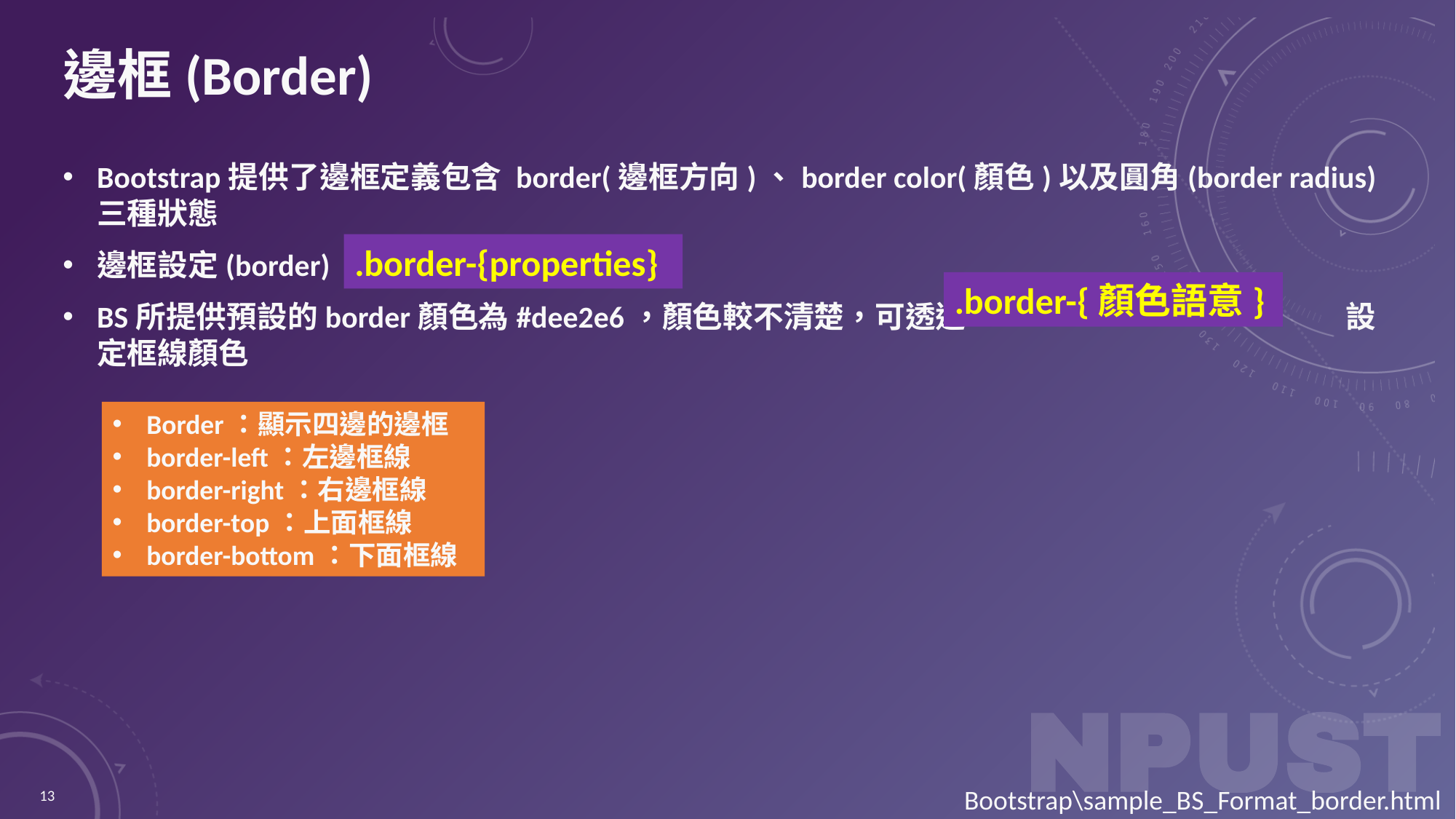

# 邊框(Border)
Bootstrap提供了邊框定義包含 border(邊框方向)、border color(顏色)以及圓角(border radius)三種狀態
邊框設定(border)
BS所提供預設的border顏色為#dee2e6，顏色較不清楚，可透過                                                       設定框線顏色
.border-{properties}
.border-{顏色語意}
Border：顯示四邊的邊框
border-left：左邊框線
border-right：右邊框線
border-top：上面框線
border-bottom：下面框線
13
Bootstrap\sample_BS_Format_border.html